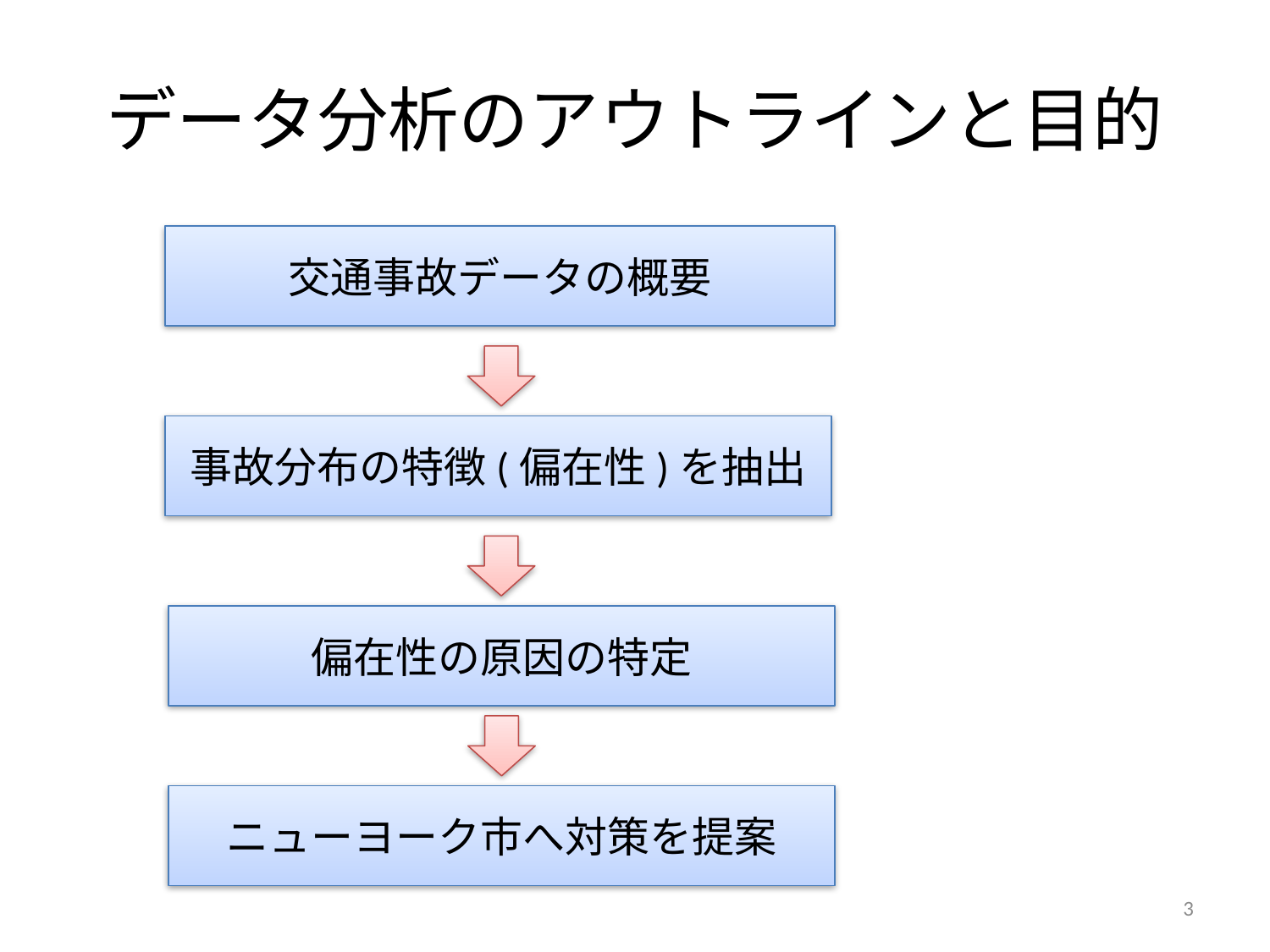

# データ分析のアウトラインと目的

交通事故データの概要

事故分布の特徴(偏在性)を抽出

偏在性の原因の特定

ニューヨーク市へ対策を提案
3